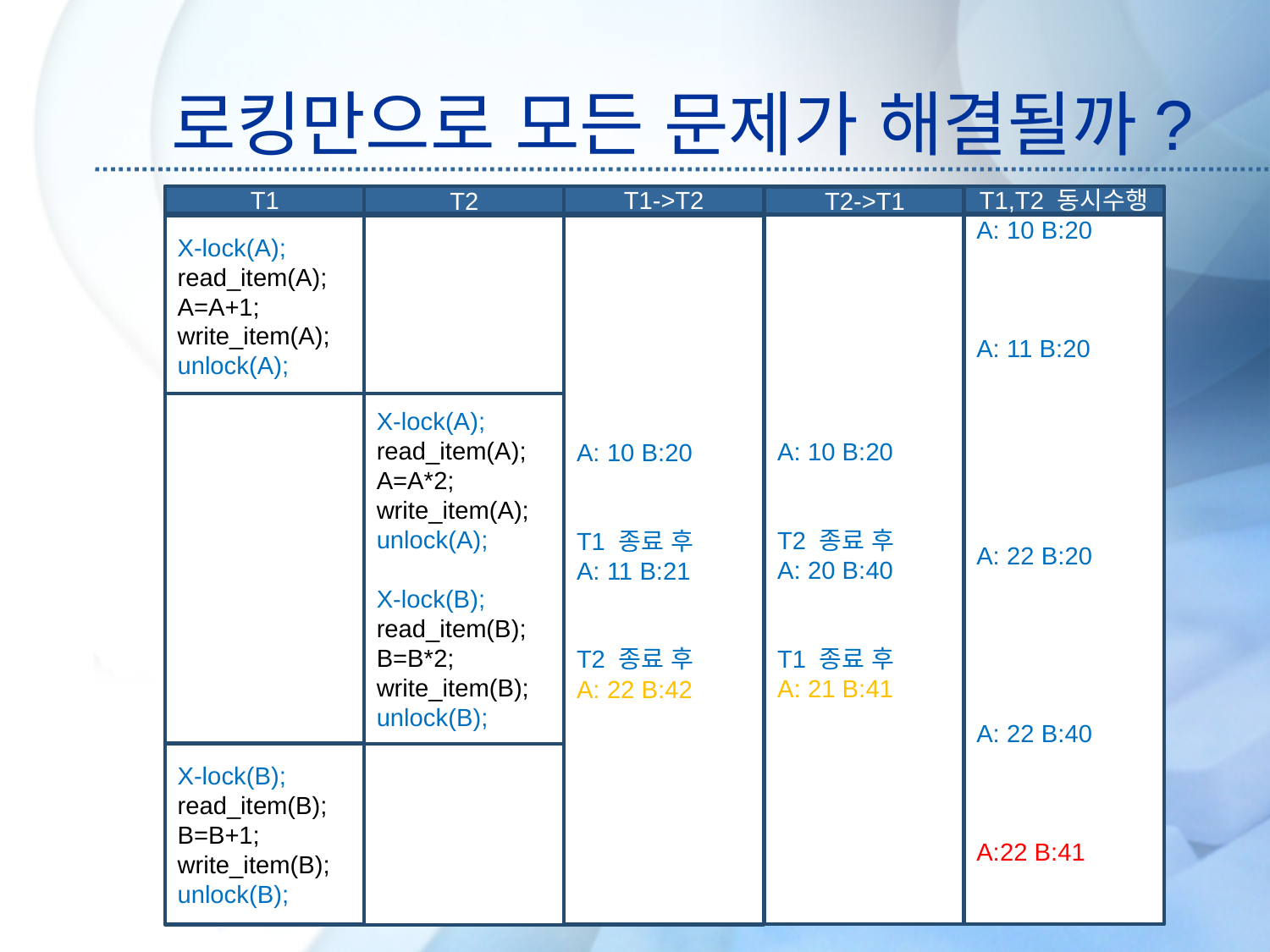

# 로킹만으로 모든 문제가 해결될까?
T1
T1->T2
T1,T2 동시수행
T2
T2->T1
A: 10 B:20

T2 종료 후
A: 20 B:40

T1 종료 후
A: 21 B:41

A: 10 B:20

A: 11 B:20

A: 22 B:20

A: 22 B:40

A:22 B:41

A: 10 B:20

T1 종료 후
A: 11 B:21

T2 종료 후
A: 22 B:42
X-lock(A);
read_item(A);
A=A+1;
write_item(A);
unlock(A);

X-lock(A);
read_item(A);
A=A*2;
write_item(A);
unlock(A);

X-lock(B);
read_item(B);
B=B*2;
write_item(B);
unlock(B);
X-lock(B);
read_item(B);
B=B+1;
write_item(B);
unlock(B);